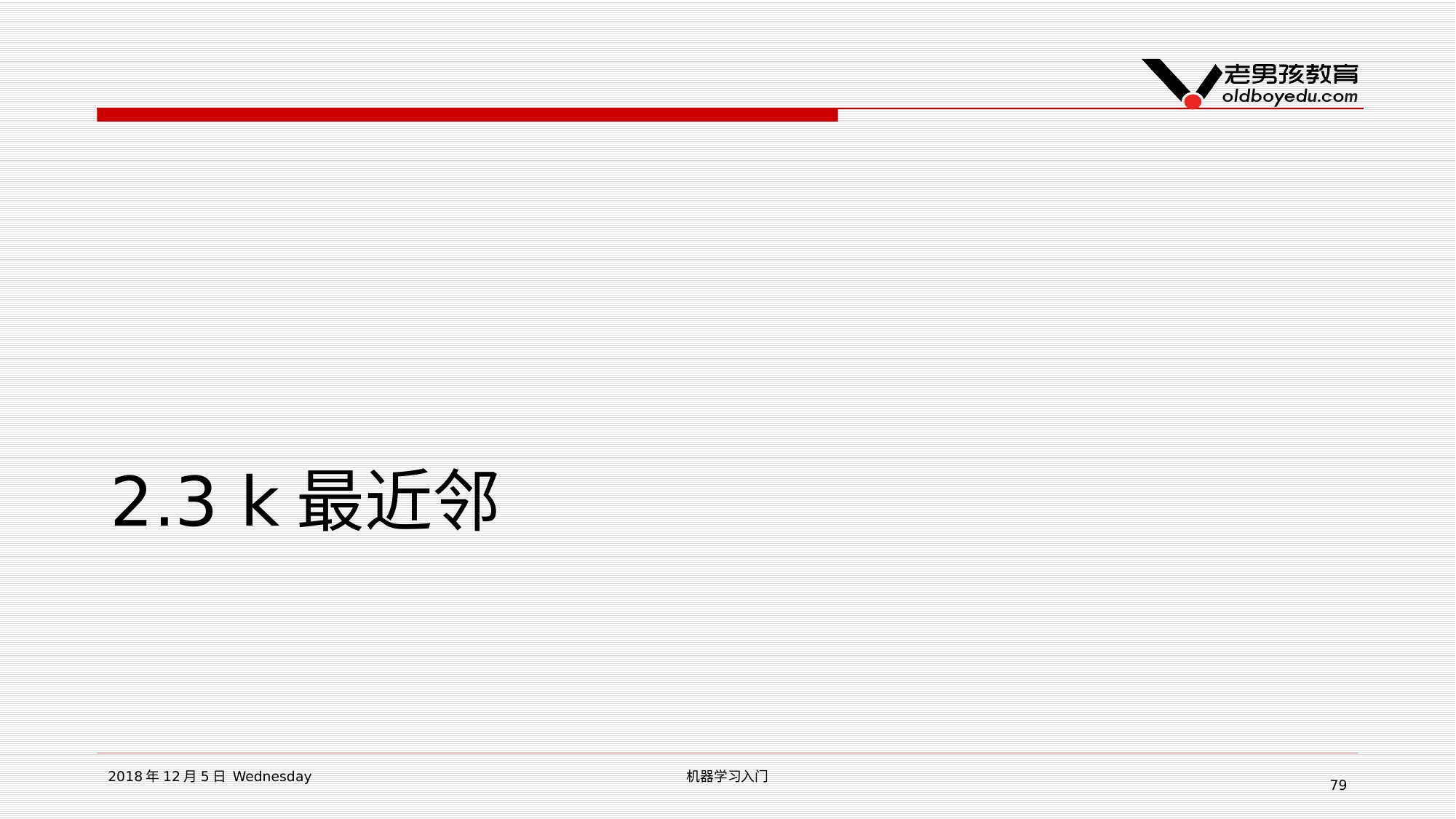

# 2.3 k最近邻

2018年12月5日 Wednesday
机器学习入门
79